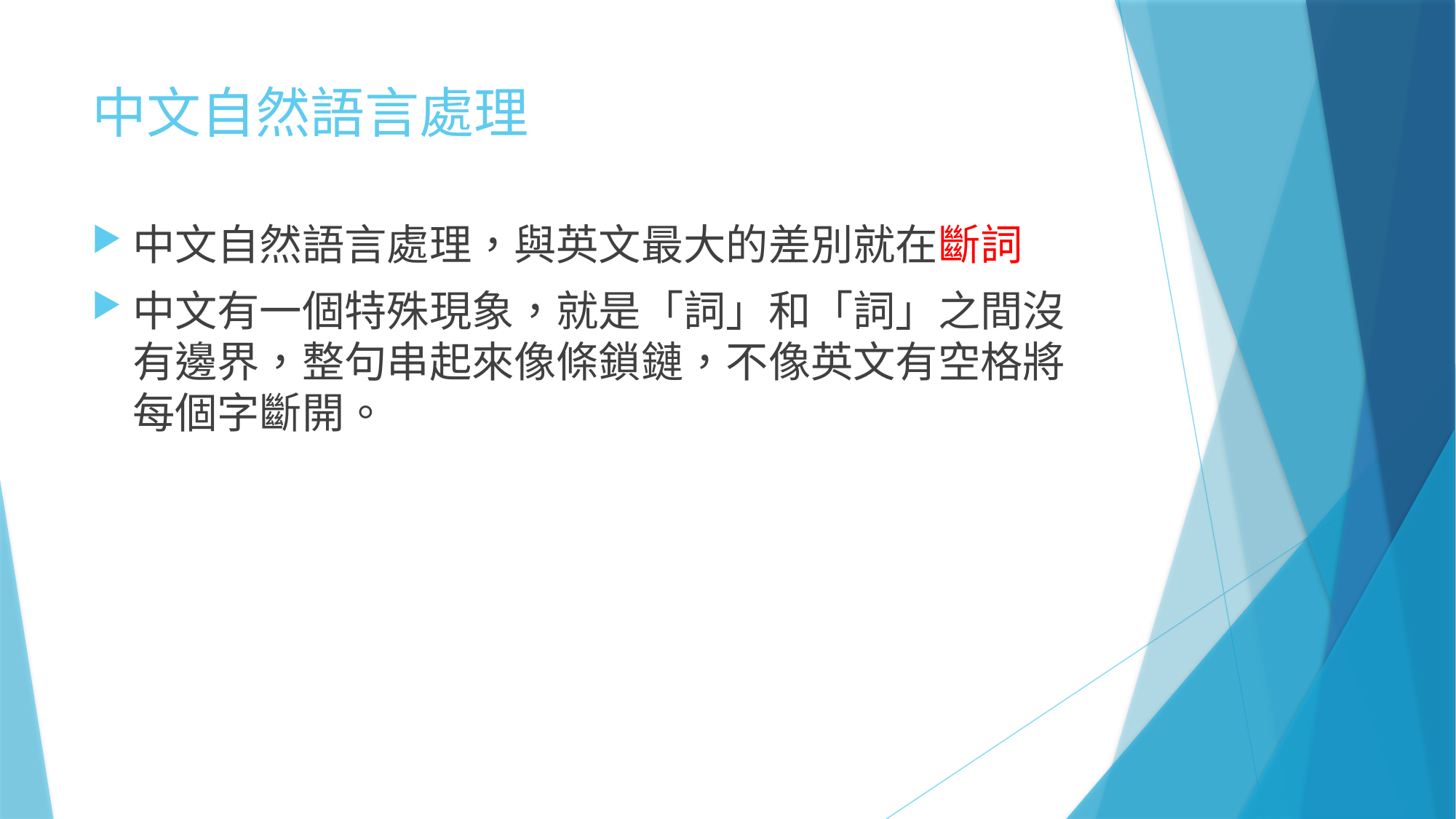

# 中文自然語言處理
中文自然語言處理，與英文最大的差別就在斷詞
中文有一個特殊現象，就是「詞」和「詞」之間沒有邊界，整句串起來像條鎖鏈，不像英文有空格將每個字斷開。